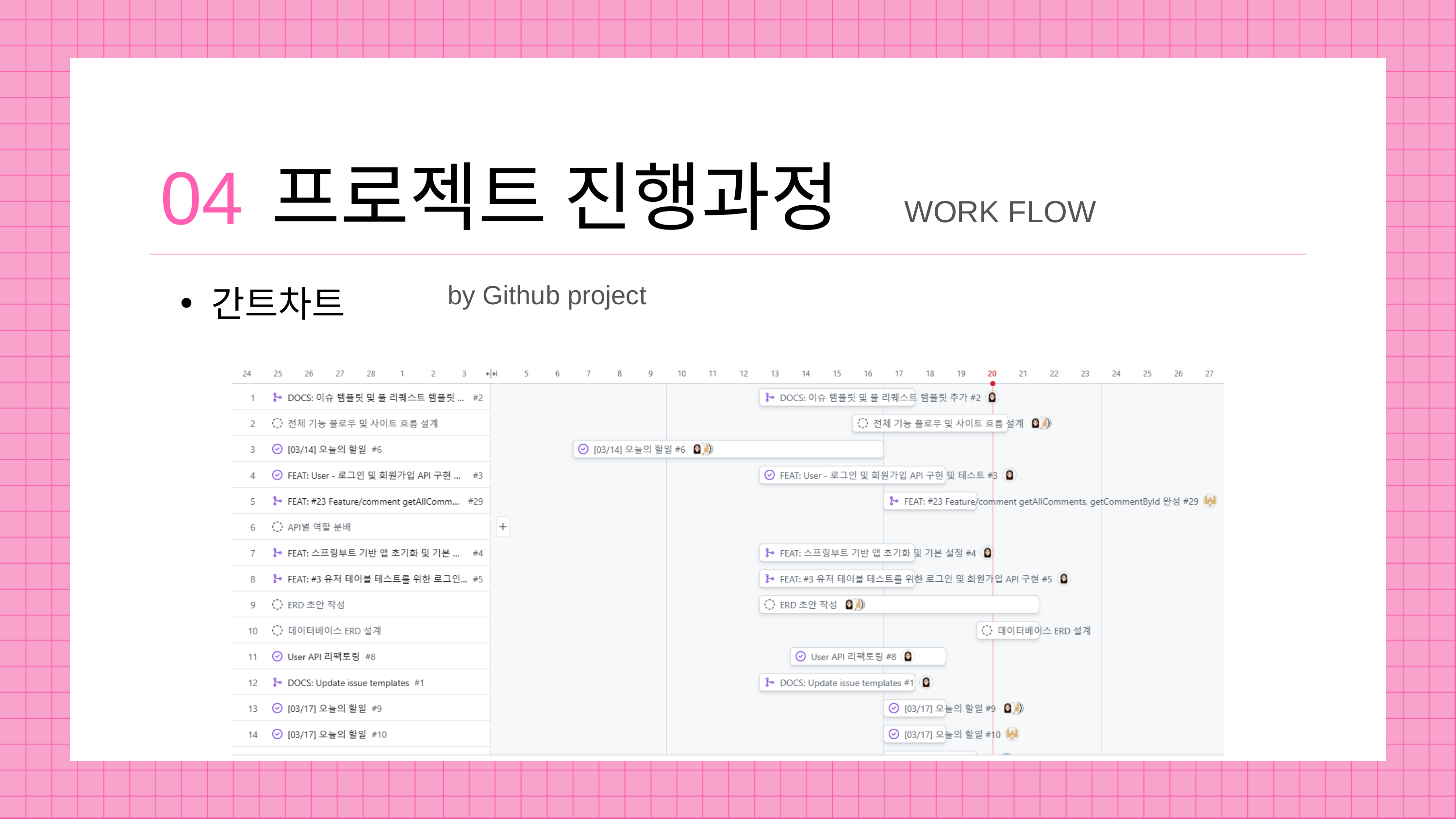

04
프로젝트 진행과정
WORK FLOW
간트차트

by Github project